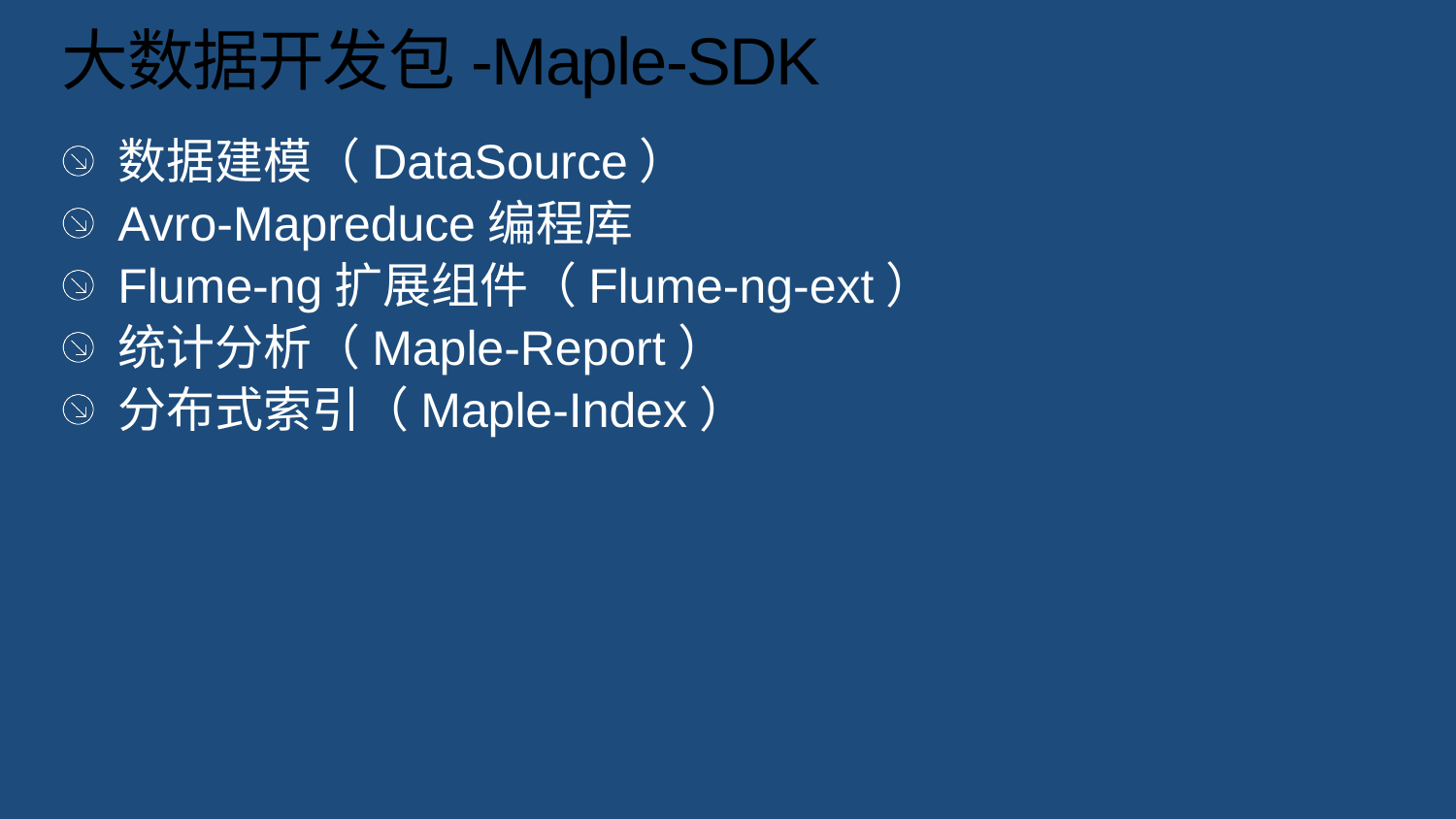

# 大数据开发包-Maple-SDK
数据建模（DataSource）
Avro-Mapreduce编程库
Flume-ng扩展组件（Flume-ng-ext）
统计分析（Maple-Report）
分布式索引（Maple-Index）